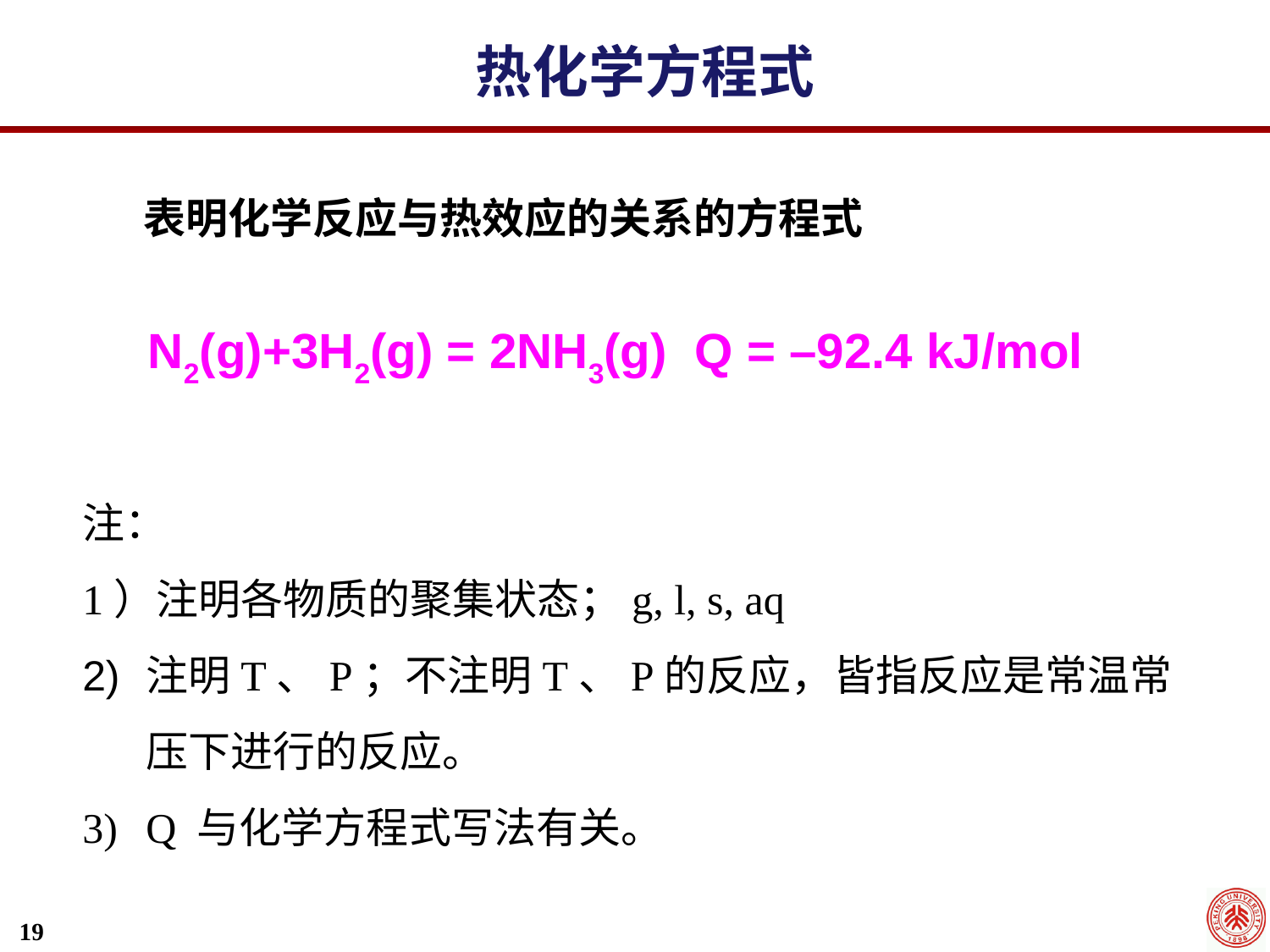

热化学方程式

表明化学反应与热效应的关系的方程式
N2(g)+3H2(g) = 2NH3(g)  Q = –92.4 kJ/mol
注：
1）注明各物质的聚集状态；g, l, s, aq
注明T、P；不注明T、P的反应，皆指反应是常温常压下进行的反应。
Q 与化学方程式写法有关。
19